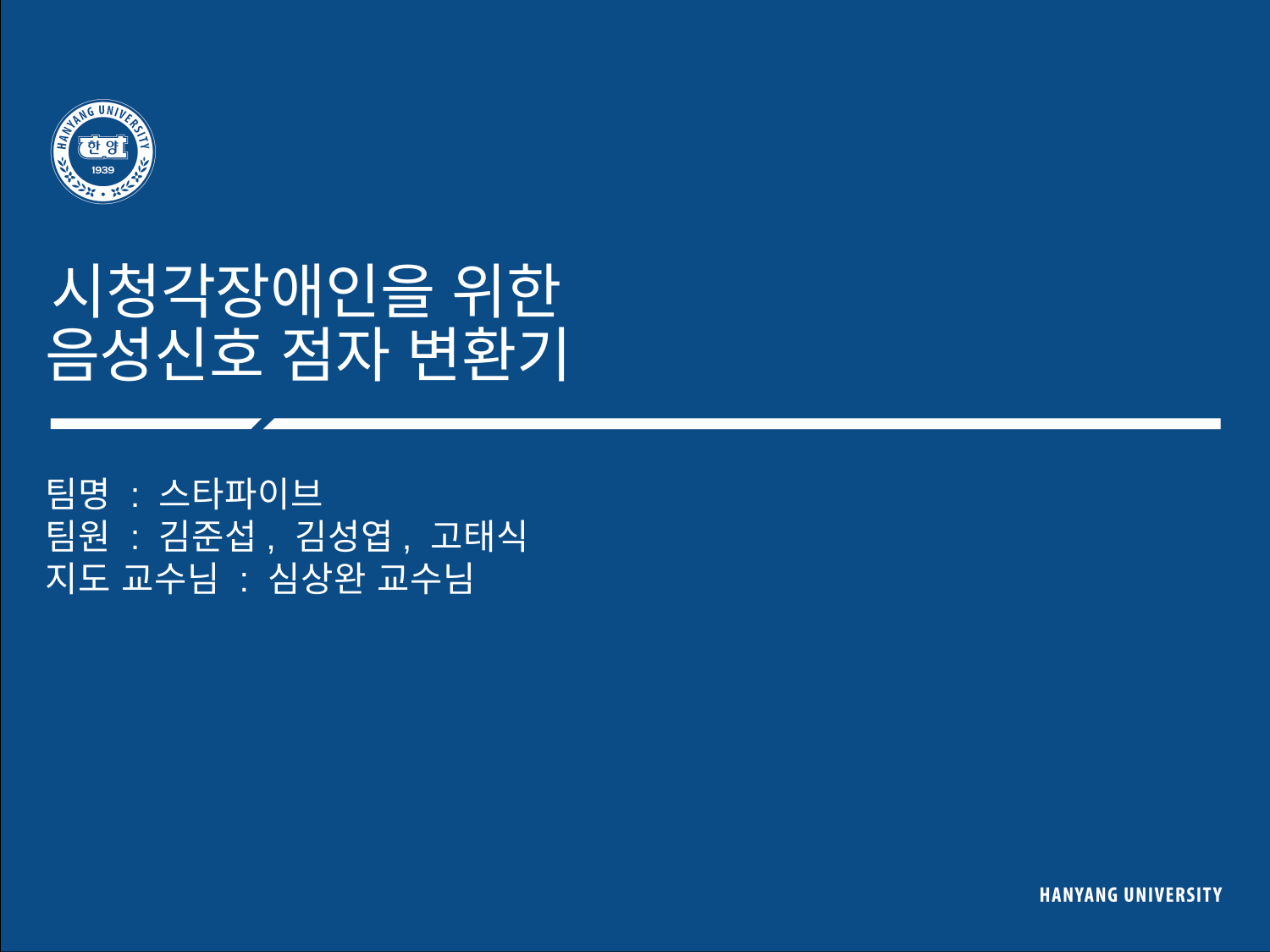

시청각장애인을 위한
음성신호 점자 변환기
팀명 : 스타파이브
팀원 : 김준섭, 김성엽, 고태식
지도 교수님 : 심상완 교수님